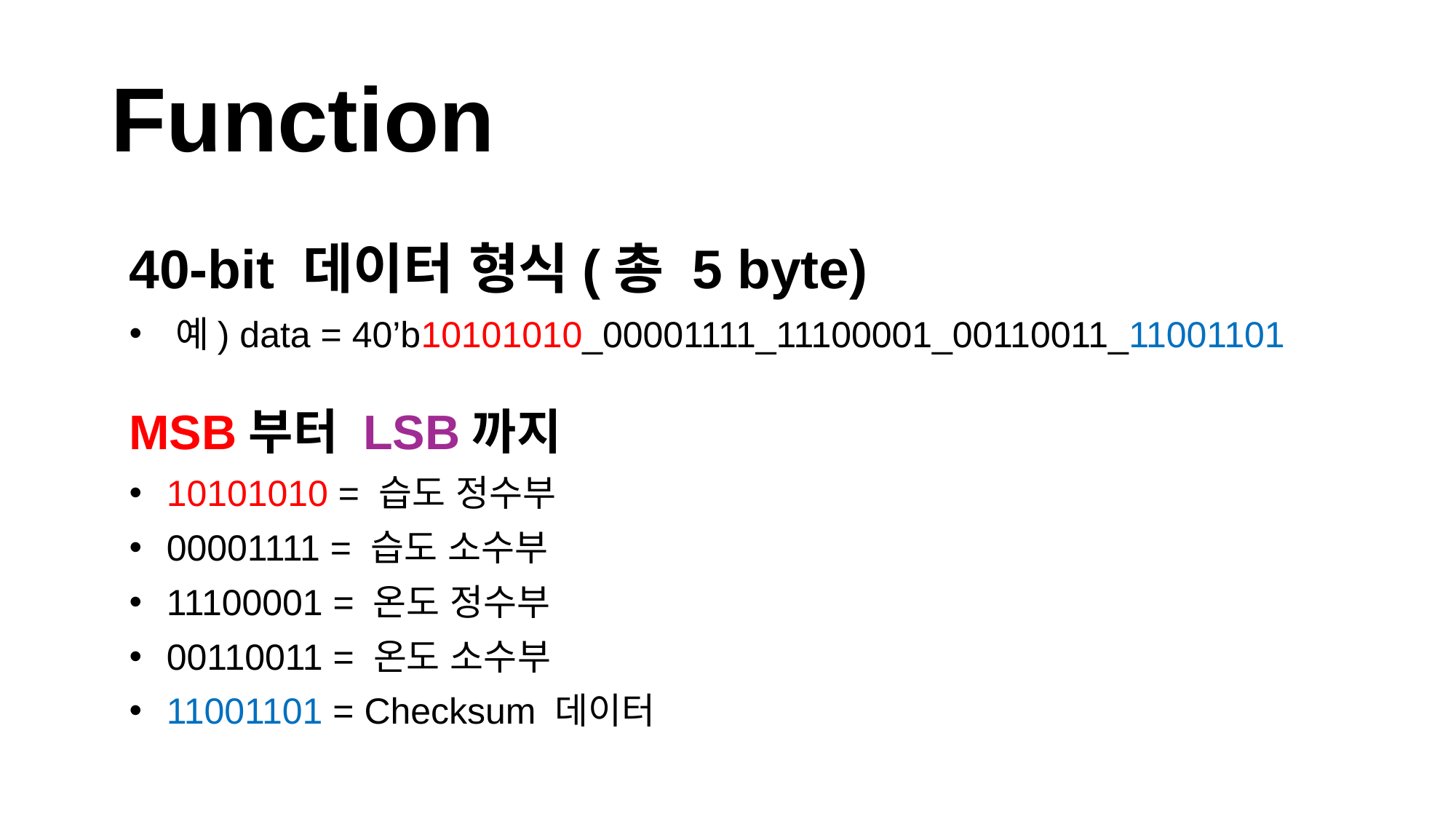

# Function

40-bit 데이터 형식(총 5 byte)
 예) data = 40’b10101010_00001111_11100001_00110011_11001101

MSB부터 LSB까지
 10101010 = 습도 정수부
 00001111 = 습도 소수부
 11100001 = 온도 정수부
 00110011 = 온도 소수부
 11001101 = Checksum 데이터